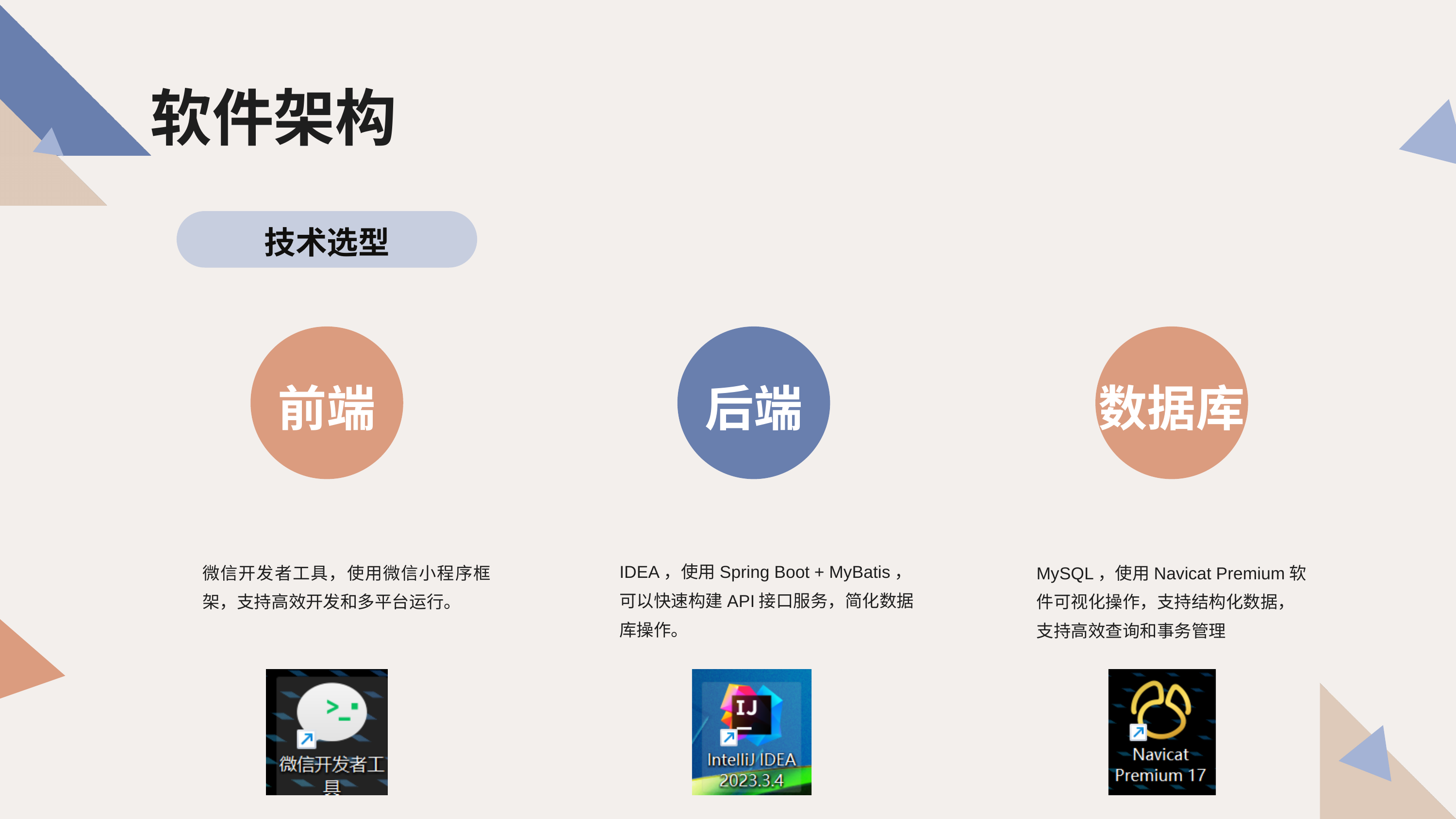

软件架构

技术选型

前端
后端
数据库
IDEA，使用Spring Boot + MyBatis，可以快速构建API接口服务，简化数据库操作。
微信开发者工具，使用微信小程序框架，支持高效开发和多平台运行。
MySQL，使用Navicat Premium软件可视化操作，支持结构化数据，支持高效查询和事务管理